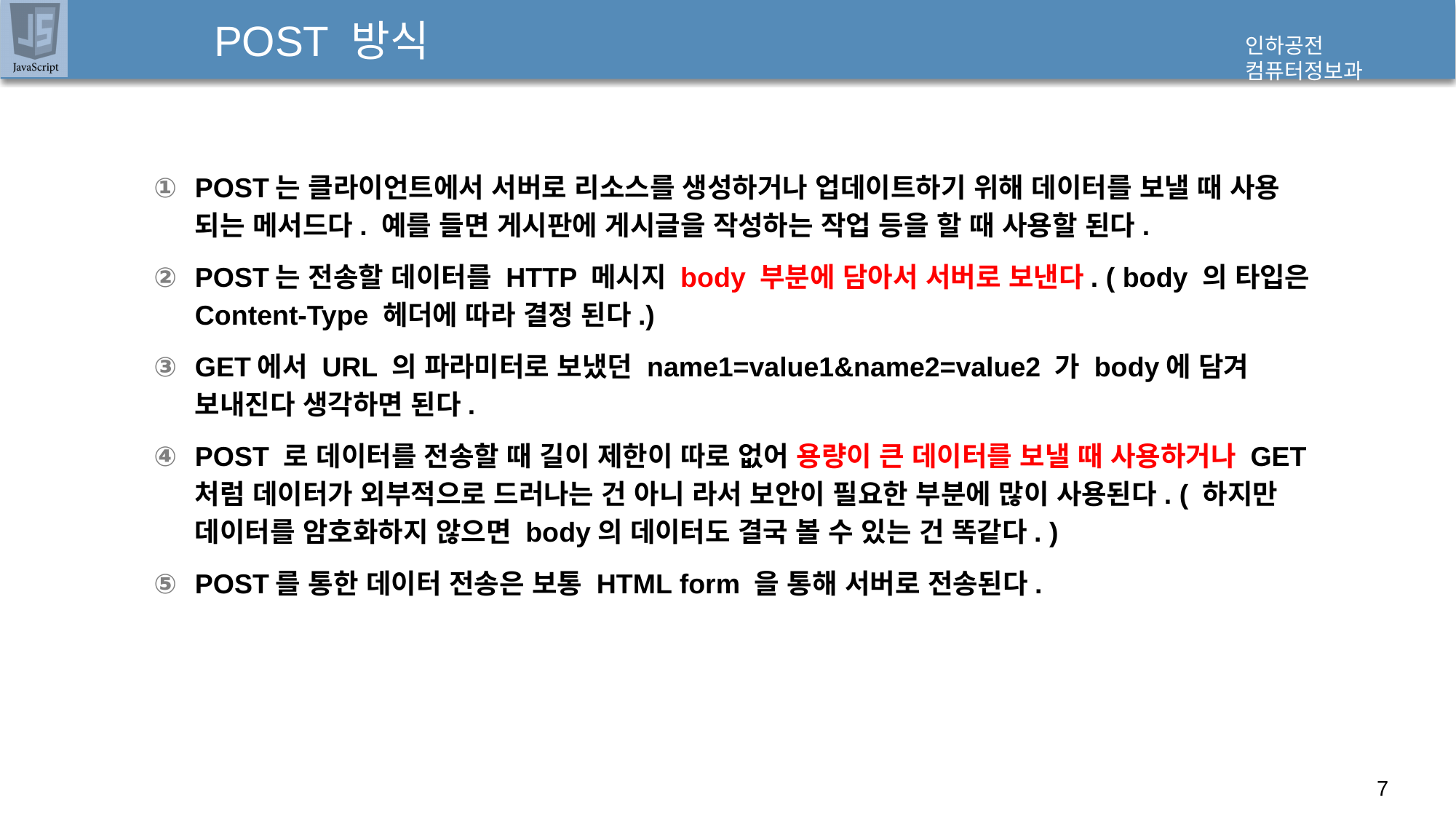

# POST 방식
POST는 클라이언트에서 서버로 리소스를 생성하거나 업데이트하기 위해 데이터를 보낼 때 사용 되는 메서드다. 예를 들면 게시판에 게시글을 작성하는 작업 등을 할 때 사용할 된다.
POST는 전송할 데이터를 HTTP 메시지 body 부분에 담아서 서버로 보낸다. ( body 의 타입은 Content-Type 헤더에 따라 결정 된다.)
GET에서 URL 의 파라미터로 보냈던 name1=value1&name2=value2 가 body에 담겨 보내진다 생각하면 된다.
POST 로 데이터를 전송할 때 길이 제한이 따로 없어 용량이 큰 데이터를 보낼 때 사용하거나 GET처럼 데이터가 외부적으로 드러나는 건 아니 라서 보안이 필요한 부분에 많이 사용된다. ( 하지만 데이터를 암호화하지 않으면 body의 데이터도 결국 볼 수 있는 건 똑같다. )
POST를 통한 데이터 전송은 보통 HTML form 을 통해 서버로 전송된다.